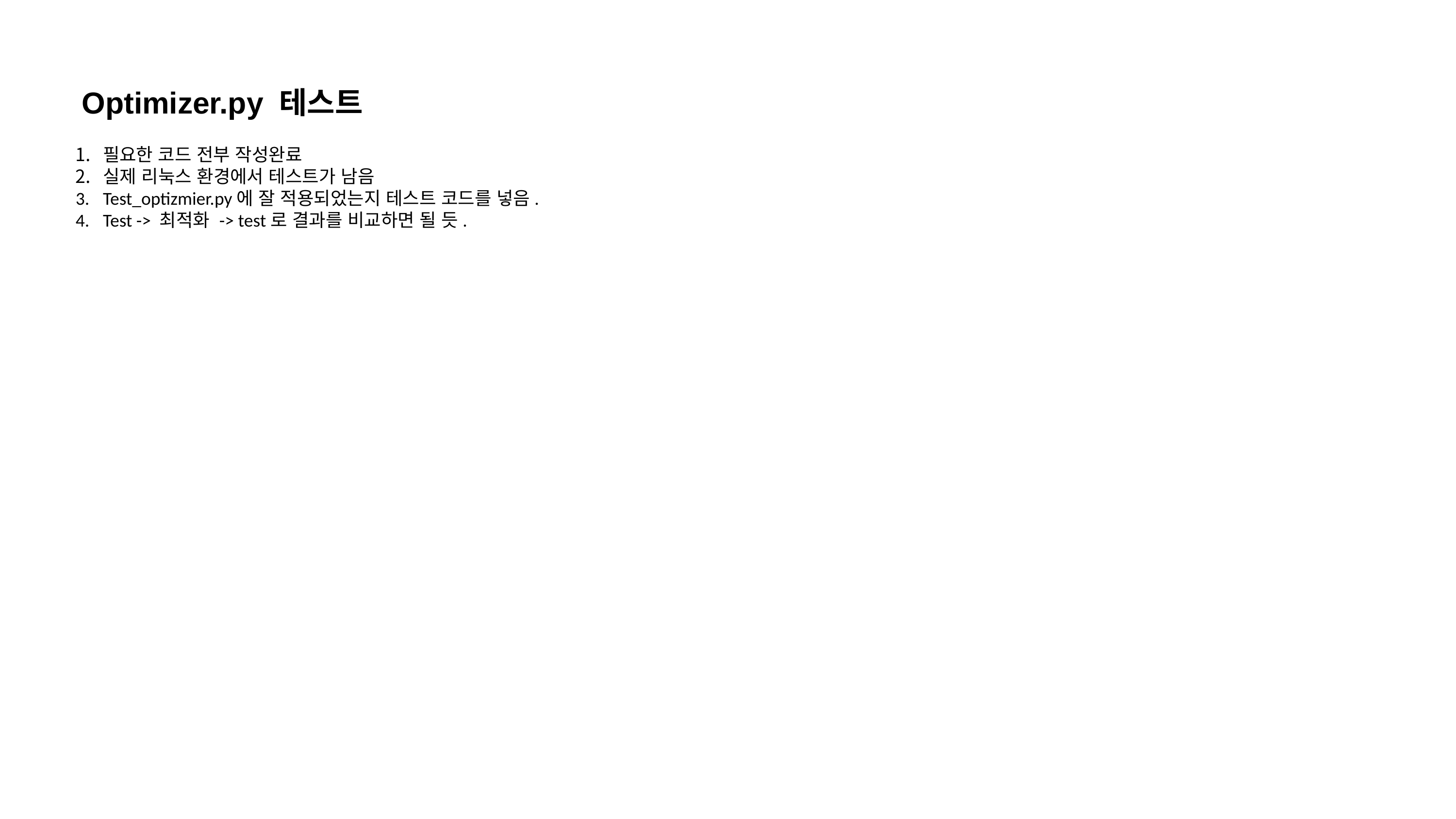

Optimizer.py 테스트
필요한 코드 전부 작성완료
실제 리눅스 환경에서 테스트가 남음
Test_optizmier.py에 잘 적용되었는지 테스트 코드를 넣음.
Test -> 최적화 -> test로 결과를 비교하면 될 듯.